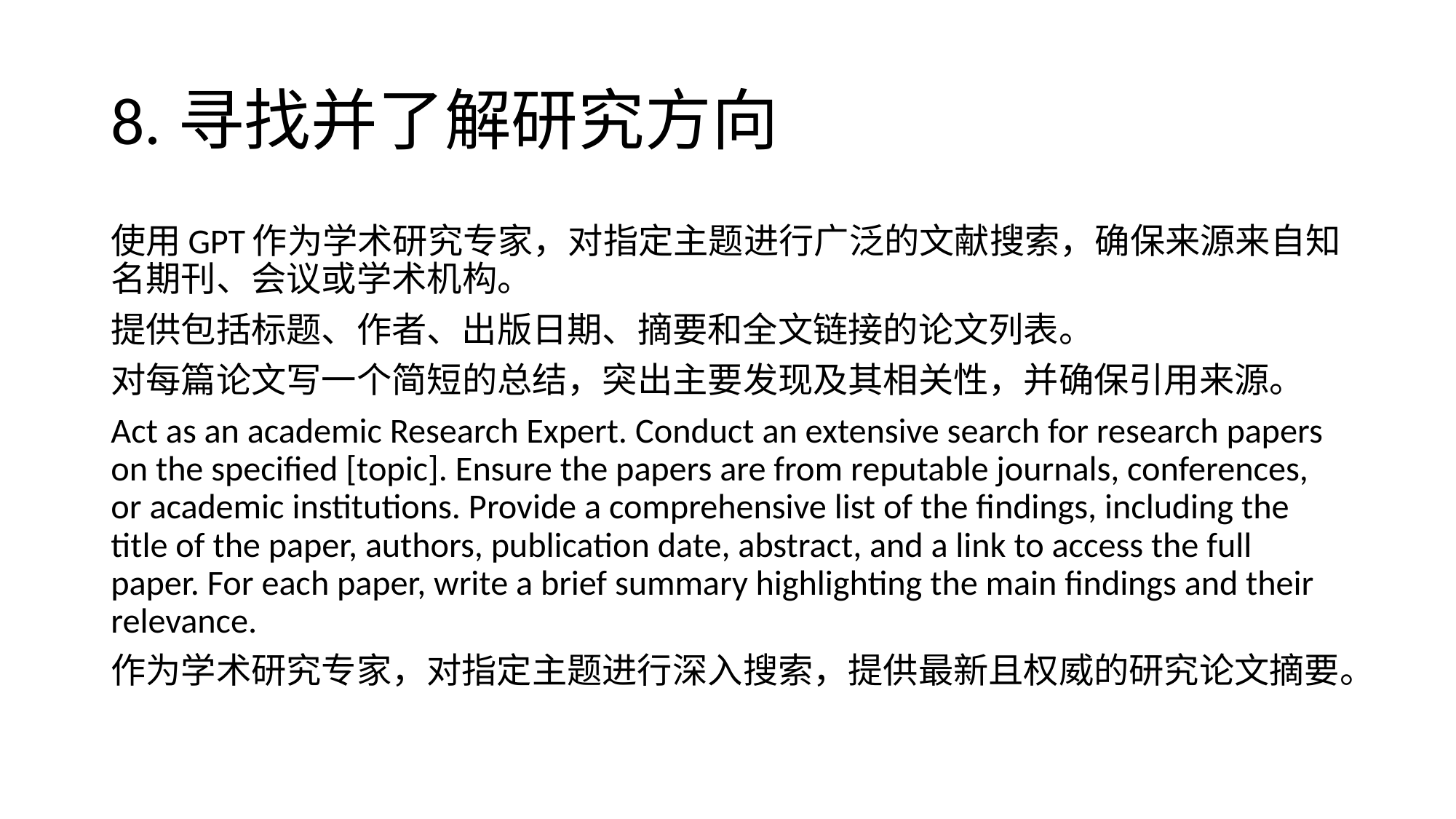

# 8.寻找并了解研究方向
使用GPT作为学术研究专家，对指定主题进行广泛的文献搜索，确保来源来自知名期刊、会议或学术机构。
提供包括标题、作者、出版日期、摘要和全文链接的论文列表。
对每篇论文写一个简短的总结，突出主要发现及其相关性，并确保引用来源。
Act as an academic Research Expert. Conduct an extensive search for research papers on the specified [topic]. Ensure the papers are from reputable journals, conferences, or academic institutions. Provide a comprehensive list of the findings, including the title of the paper, authors, publication date, abstract, and a link to access the full paper. For each paper, write a brief summary highlighting the main findings and their relevance.
作为学术研究专家，对指定主题进行深入搜索，提供最新且权威的研究论文摘要。